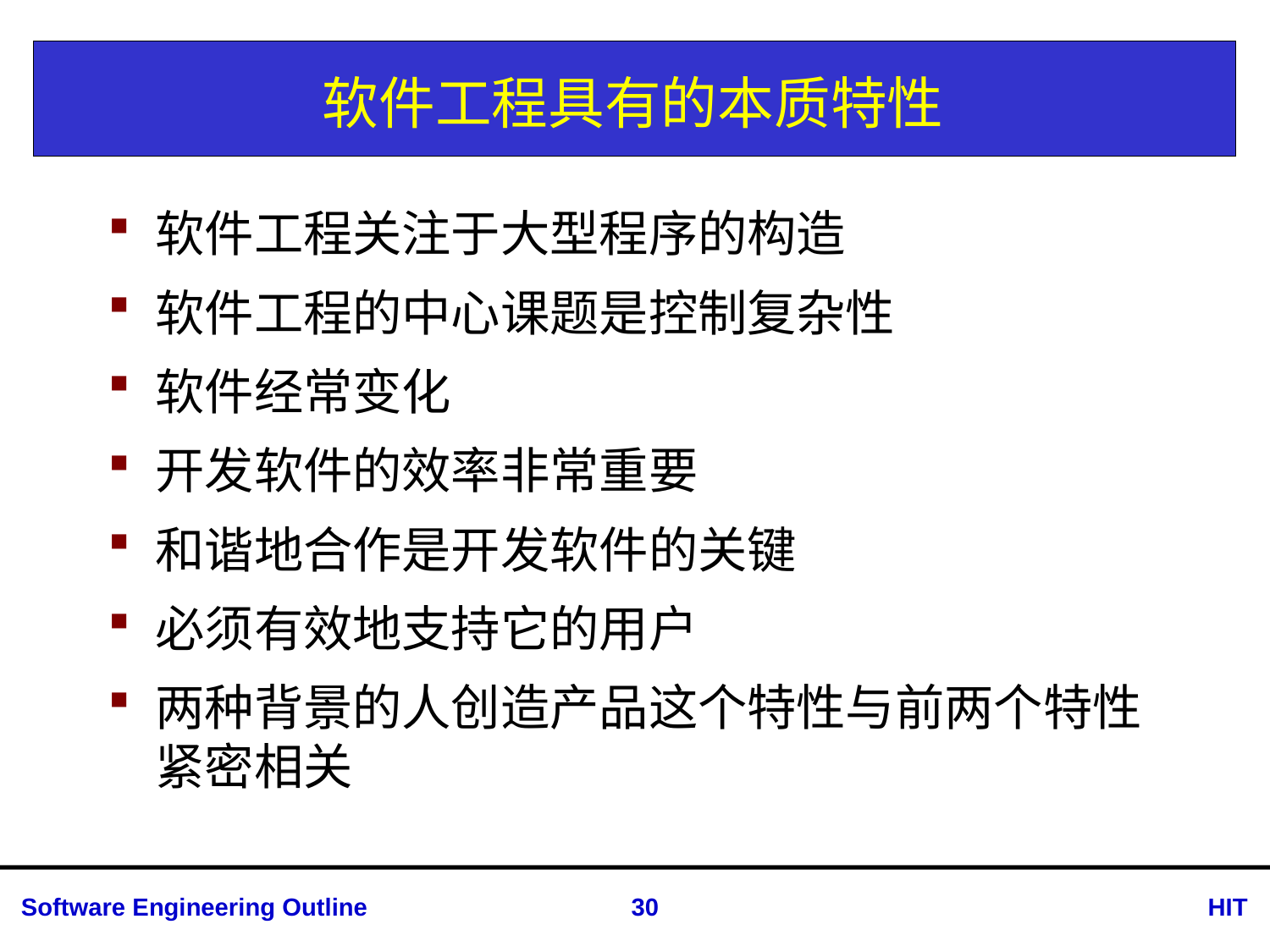

# 软件工程具有的本质特性
软件工程关注于大型程序的构造
软件工程的中心课题是控制复杂性
软件经常变化
开发软件的效率非常重要
和谐地合作是开发软件的关键
必须有效地支持它的用户
两种背景的人创造产品这个特性与前两个特性紧密相关